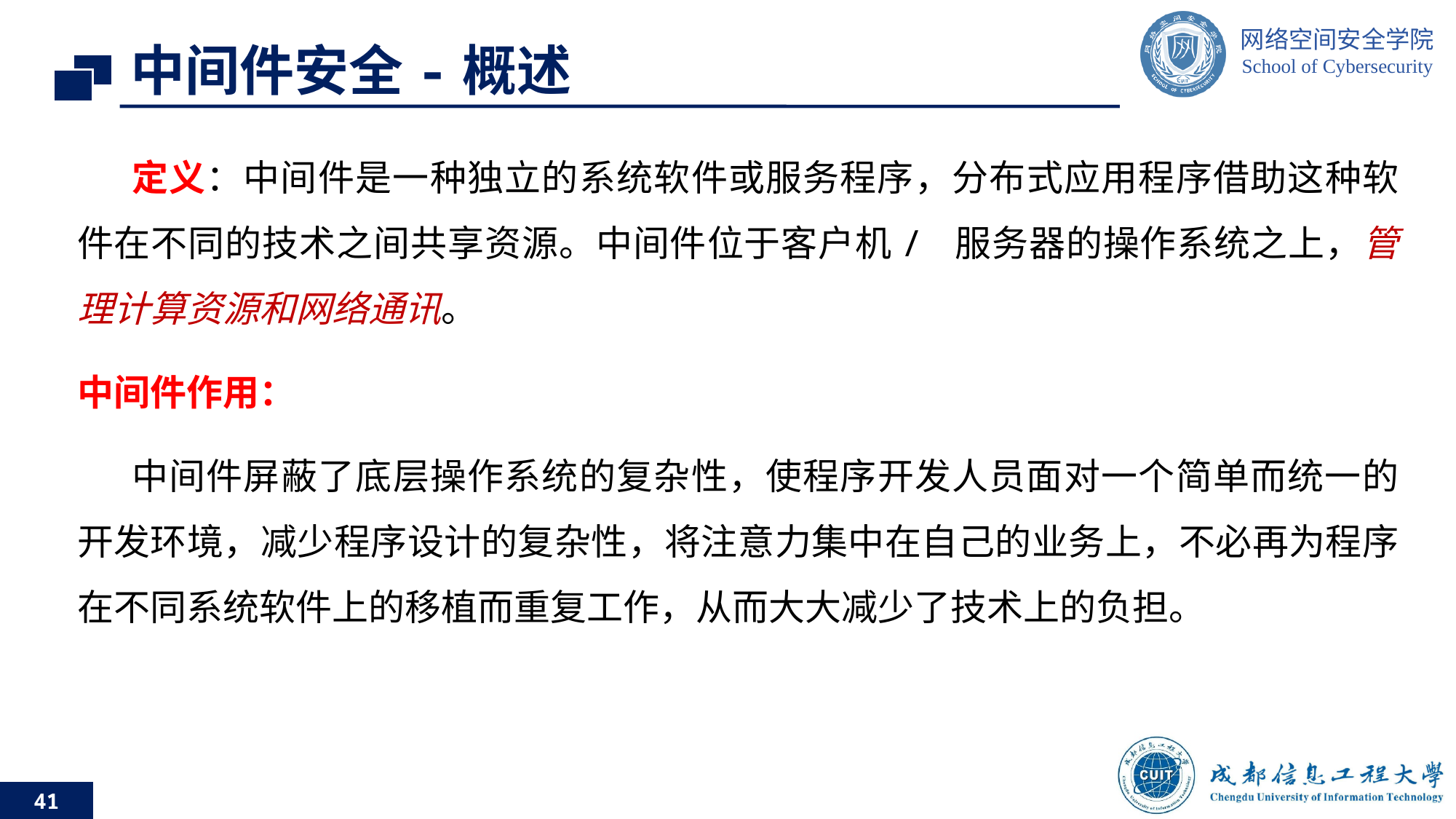

# 中间件安全-概述
定义：中间件是一种独立的系统软件或服务程序，分布式应用程序借助这种软件在不同的技术之间共享资源。中间件位于客户机/ 服务器的操作系统之上，管理计算资源和网络通讯。
中间件作用：
中间件屏蔽了底层操作系统的复杂性，使程序开发人员面对一个简单而统一的开发环境，减少程序设计的复杂性，将注意力集中在自己的业务上，不必再为程序在不同系统软件上的移植而重复工作，从而大大减少了技术上的负担。
41